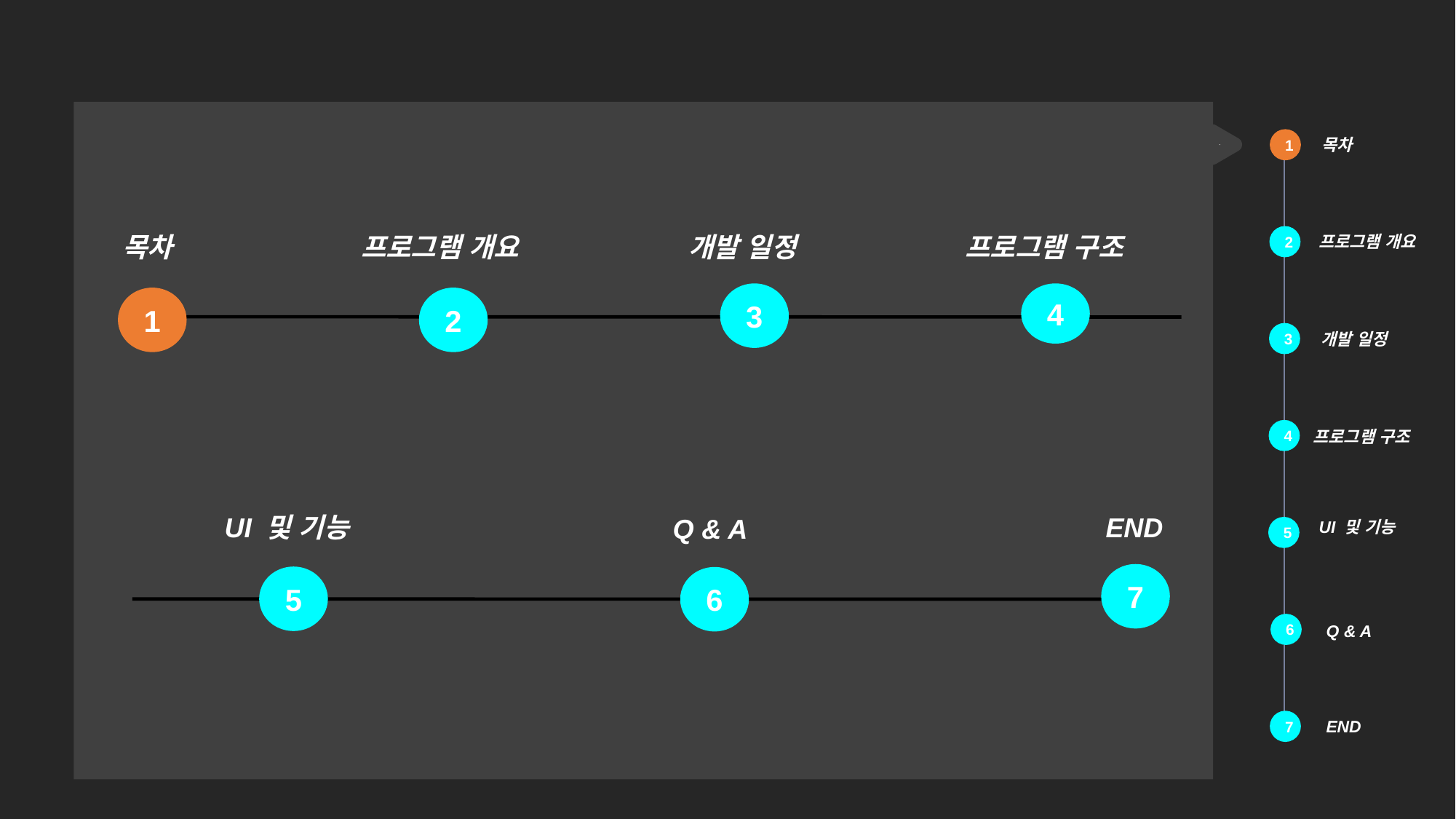

목차
1

목차
프로그램 개요
개발 일정
프로그램 구조
 프로그램 개요
2
3
4
1
2
3
 개발 일정
4
 프로그램 구조
UI 및 기능
END
Q & A
 UI 및 기능
5
7
5
6
6
 Q & A
 END
7